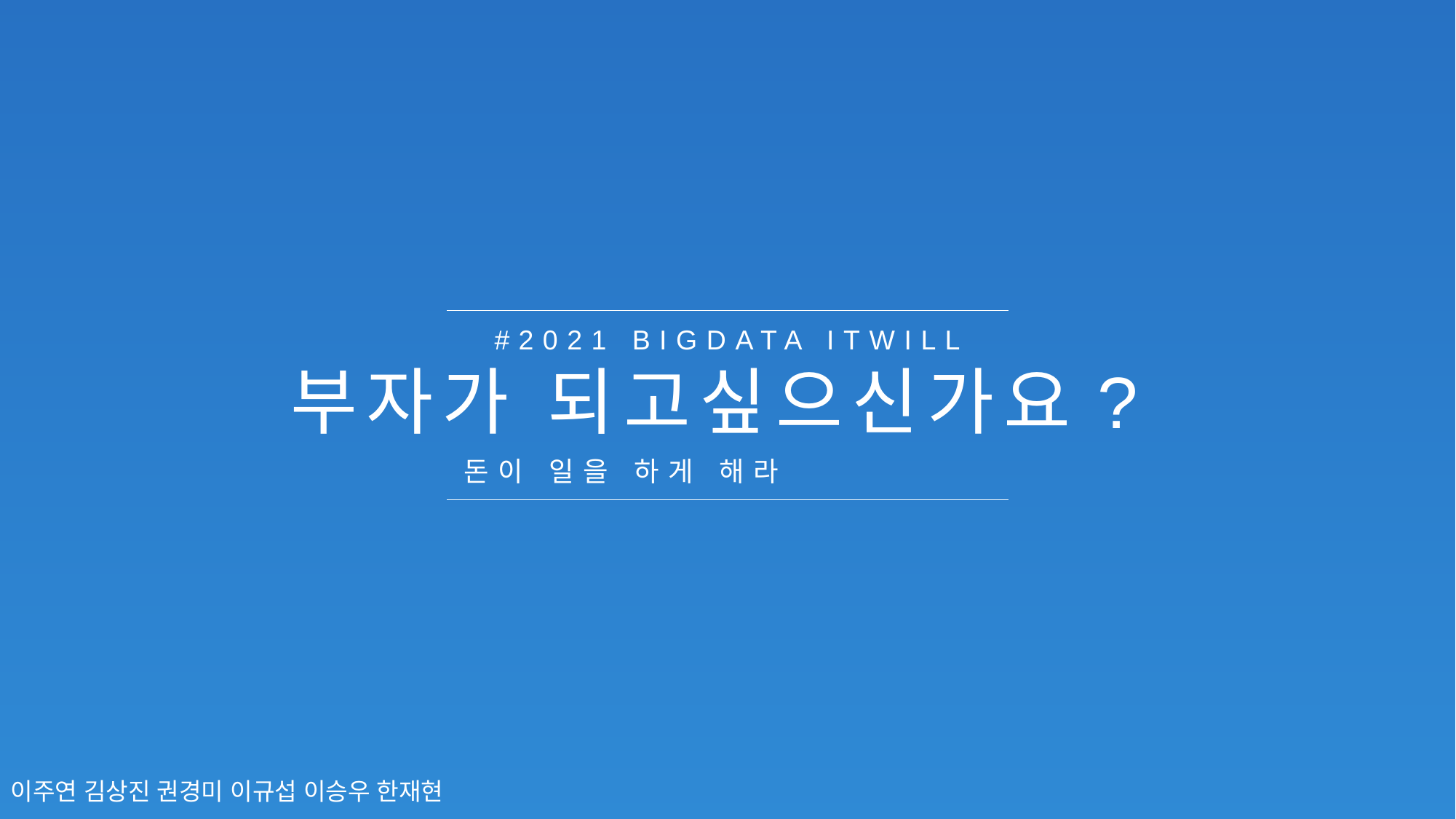

#2021 BIGDATA ITWILL
부자가 되고싶으신가요?
돈이 일을 하게 해라
이주연 김상진 권경미 이규섭 이승우 한재현